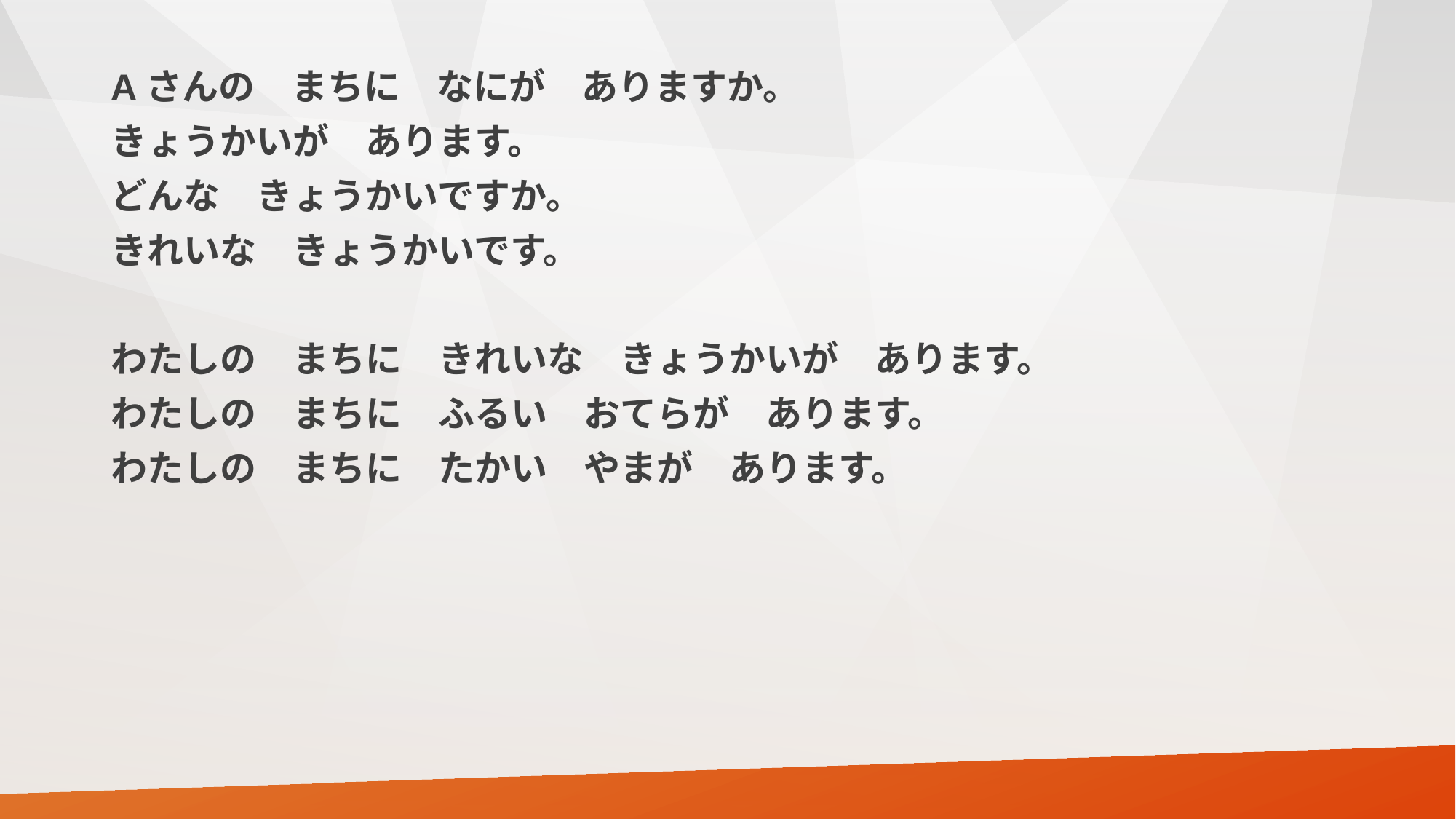

Aさんの　まちに　なにが　ありますか。
きょうかいが　あります。
どんな　きょうかいですか。
きれいな　きょうかいです。

わたしの　まちに　きれいな　きょうかいが　あります。
わたしの　まちに　ふるい　おてらが　あります。
わたしの　まちに　たかい　やまが　あります。